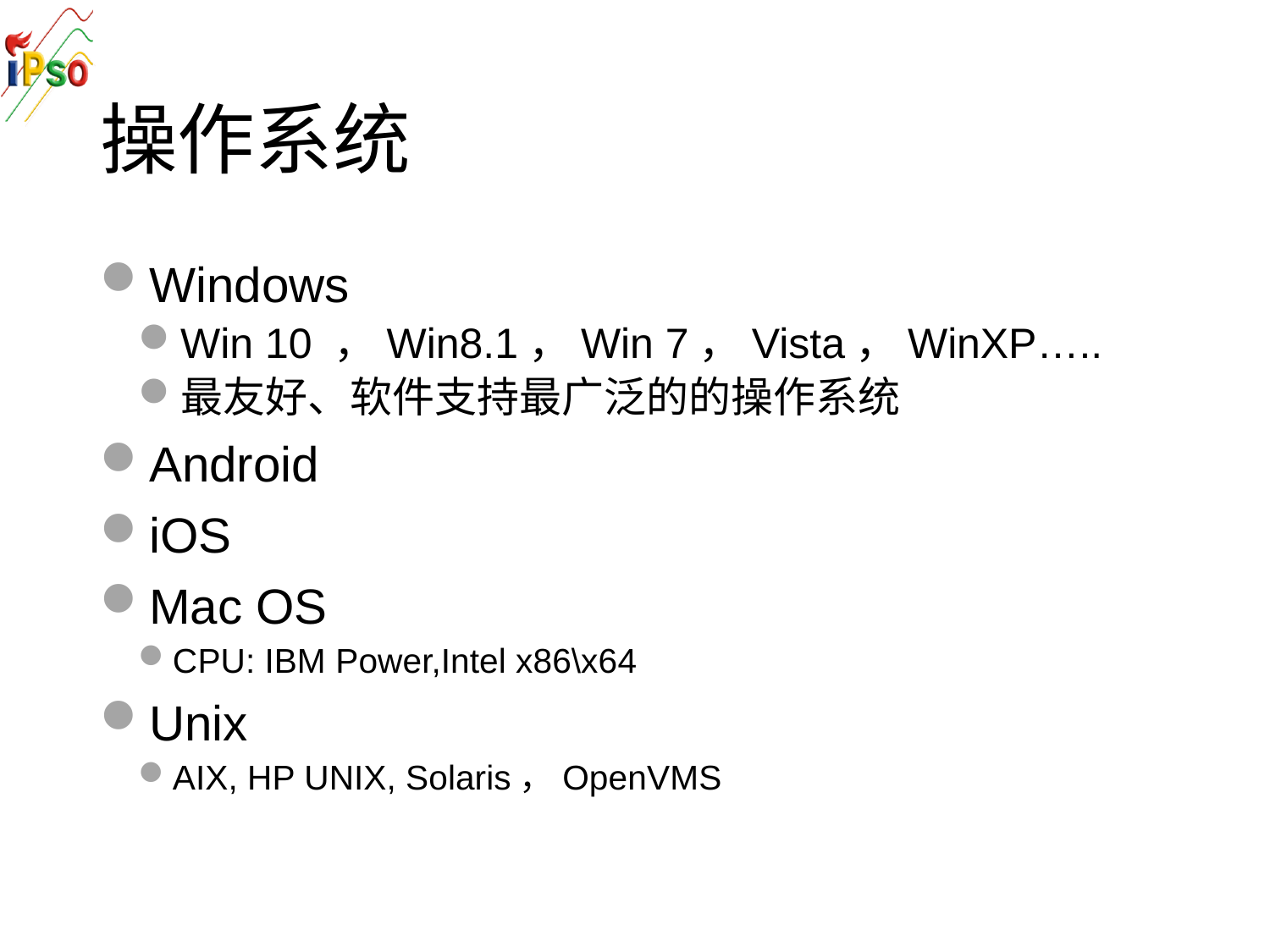

# 操作系统
Windows
Win 10 ，Win8.1，Win 7，Vista，WinXP…..
最友好、软件支持最广泛的的操作系统
Android
iOS
Mac OS
CPU: IBM Power,Intel x86\x64
Unix
AIX, HP UNIX, Solaris，OpenVMS